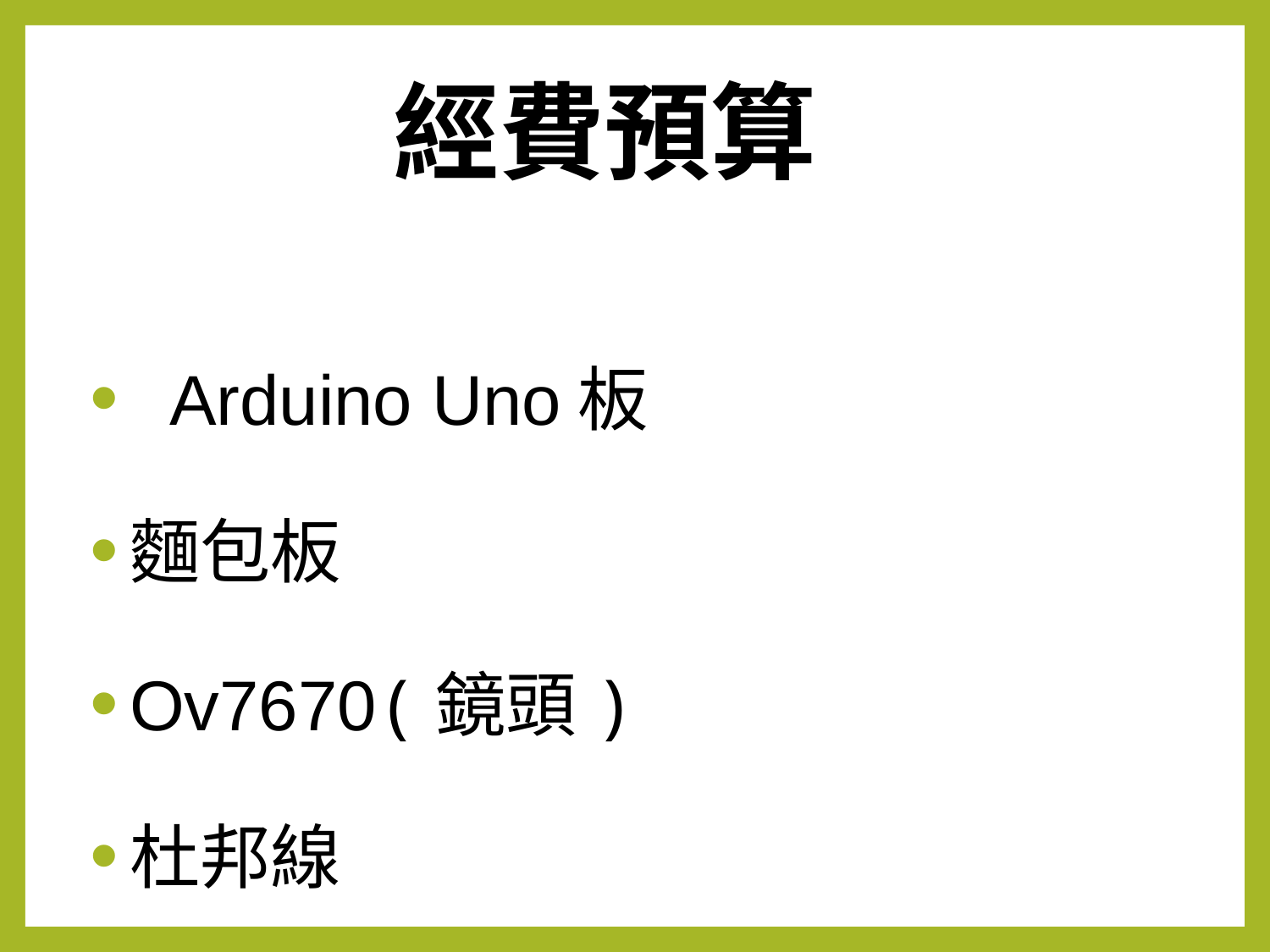

# 經費預算
Arduino Uno板
麵包板
Ov7670(鏡頭)
杜邦線